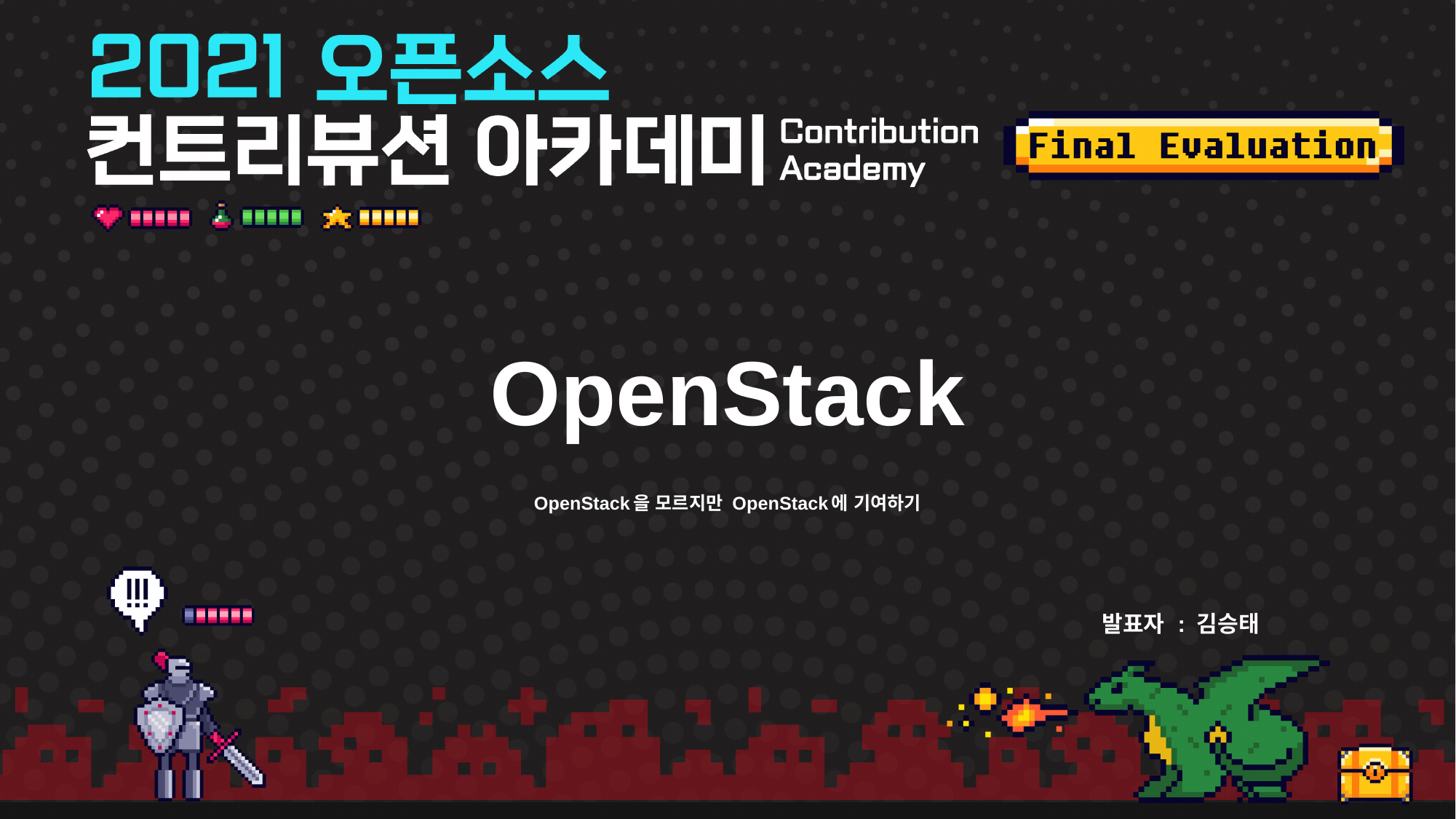

# OpenStack
OpenStack을 모르지만 OpenStack에 기여하기
발표자 : 김승태